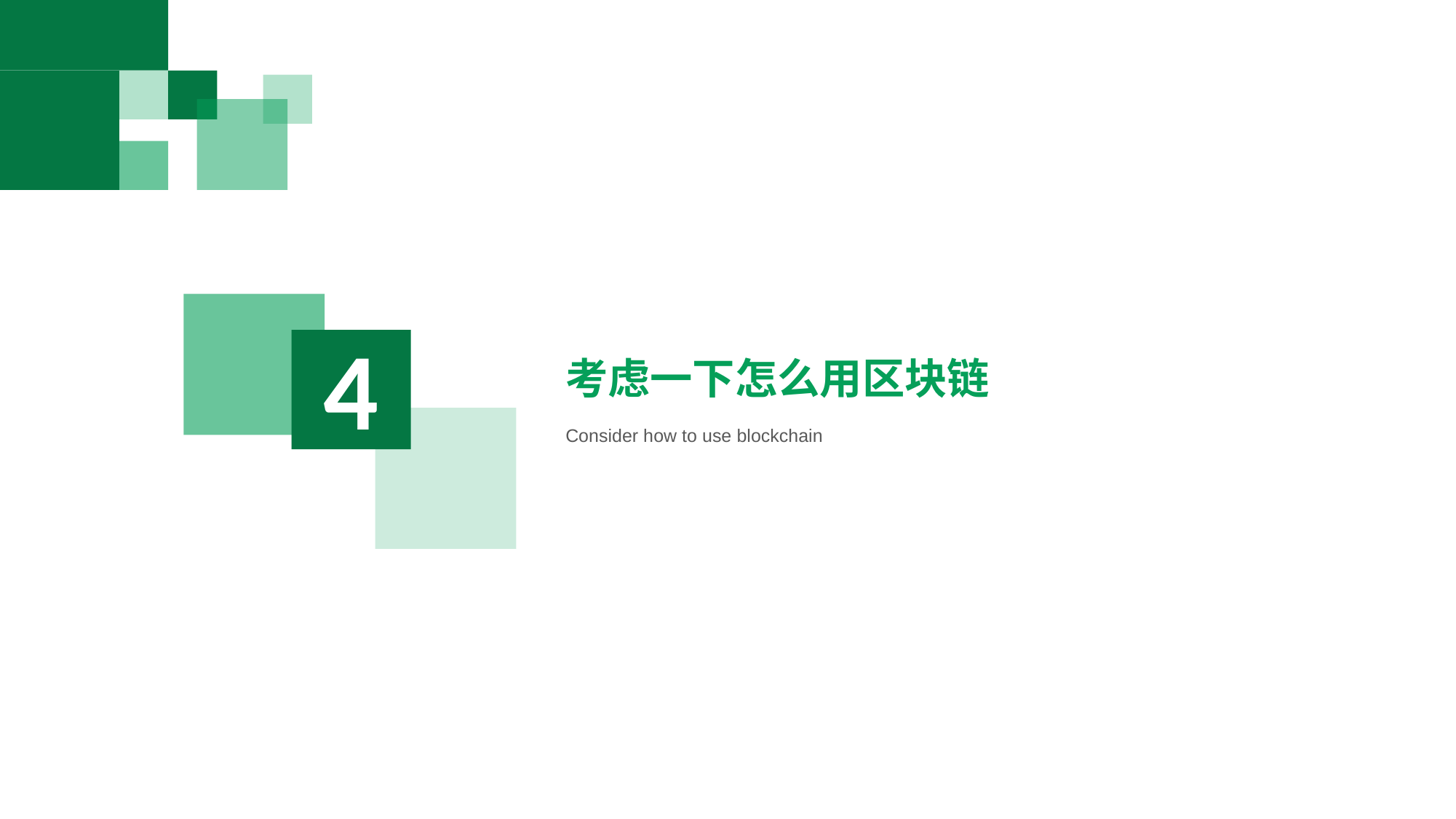

4
考虑一下怎么用区块链
Consider how to use blockchain